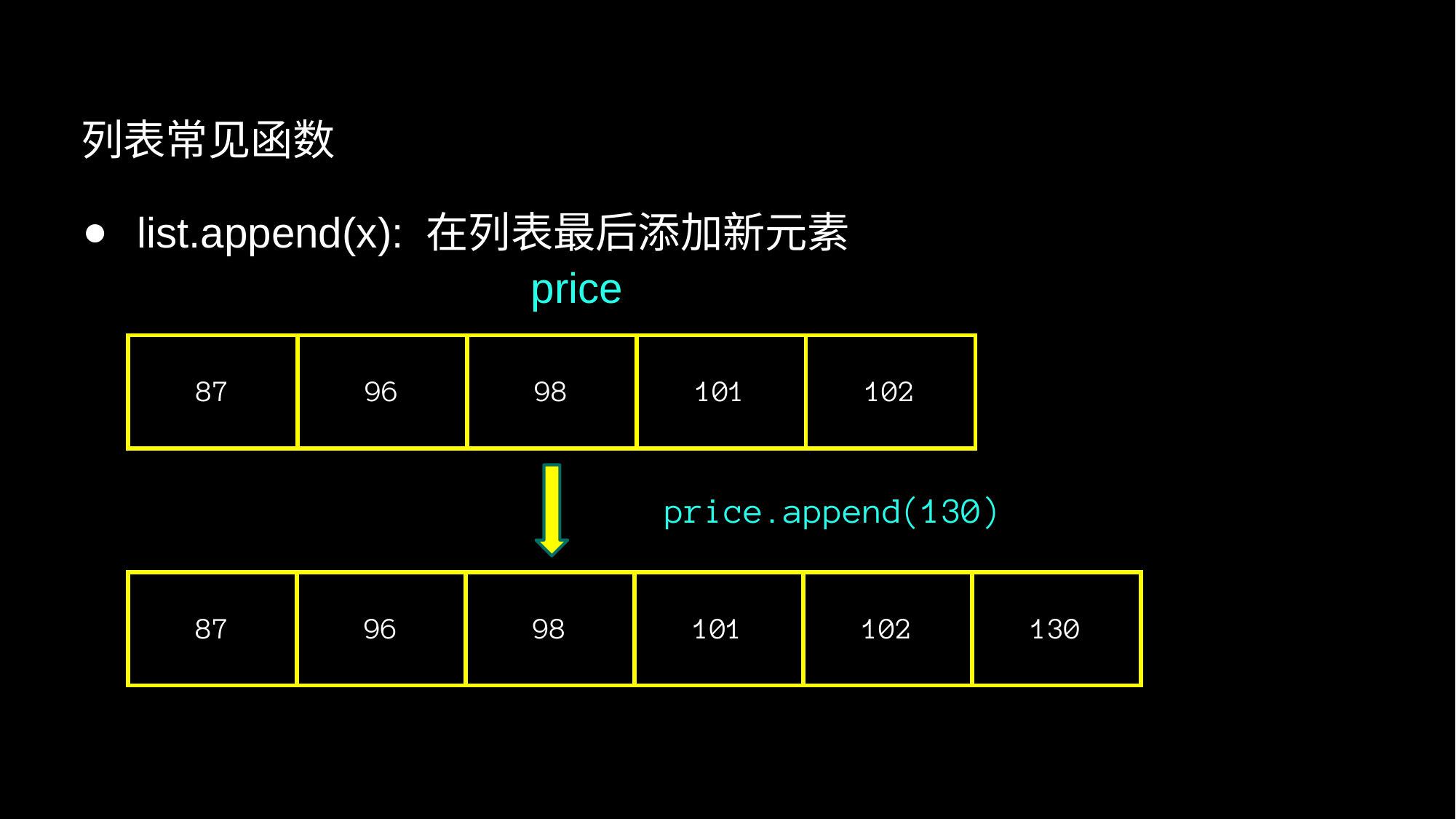

列表常见函数
list.append(x): 在列表最后添加新元素

price
| 87 | 96 | 98 | 101 | 102 |
| --- | --- | --- | --- | --- |

price.append(130)
| 87 | 96 | 98 | 101 | 102 | 130 |
| --- | --- | --- | --- | --- | --- |